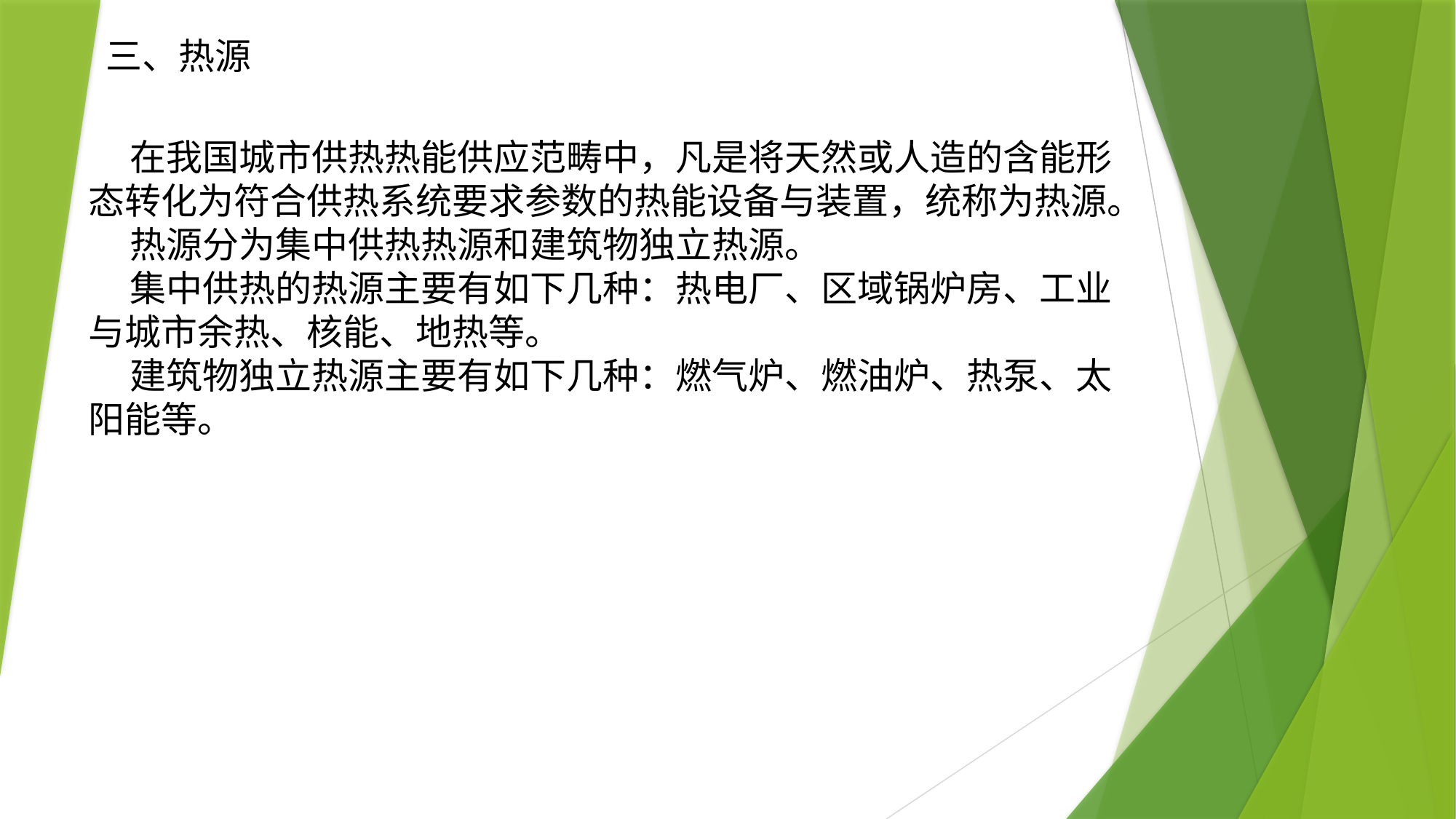

# 三、热源
    在我国城市供热热能供应范畴中，凡是将天然或人造的含能形态转化为符合供热系统要求参数的热能设备与装置，统称为热源。
    热源分为集中供热热源和建筑物独立热源。
    集中供热的热源主要有如下几种：热电厂、区域锅炉房、工业与城市余热、核能、地热等。
    建筑物独立热源主要有如下几种：燃气炉、燃油炉、热泵、太阳能等。